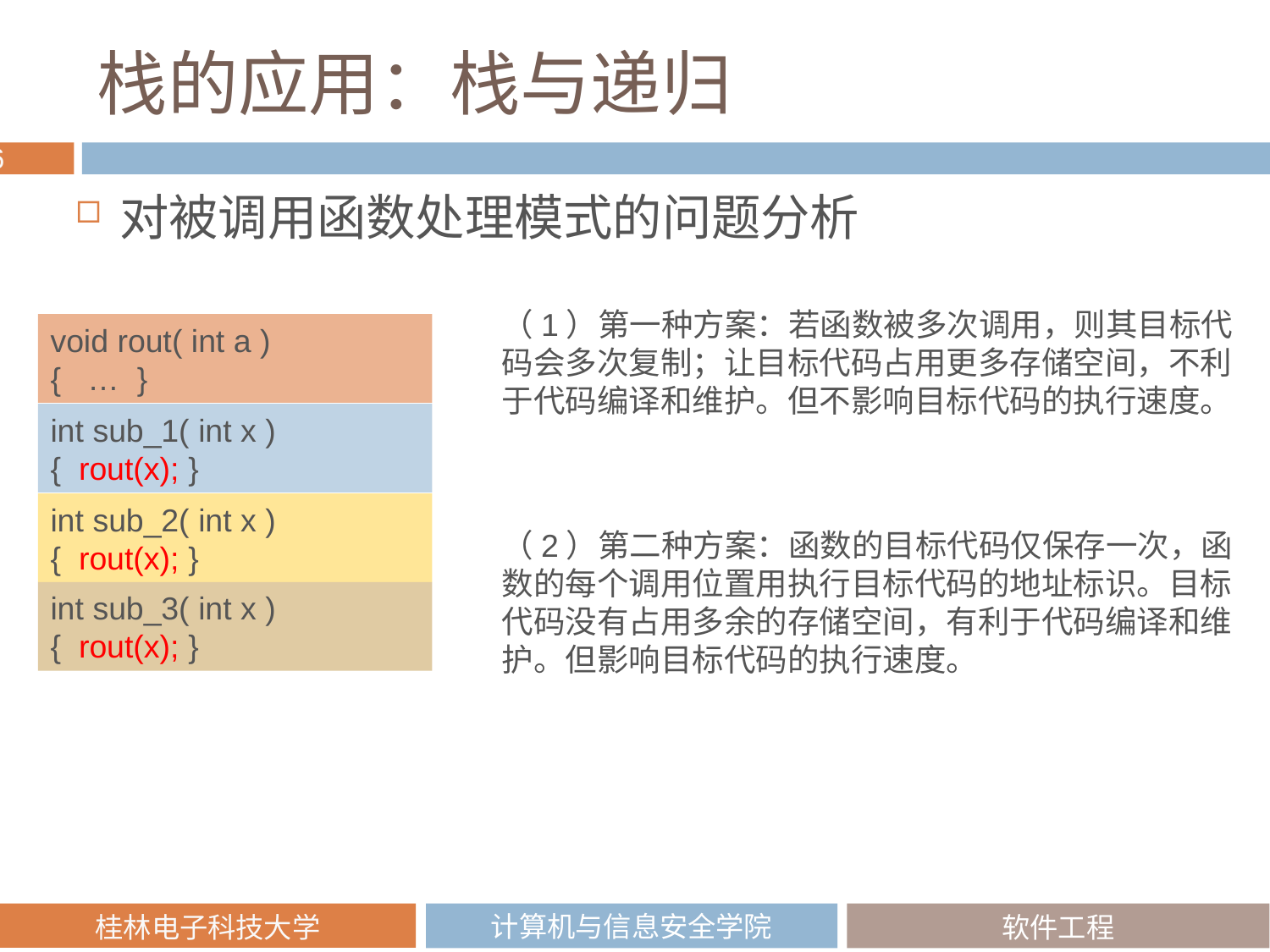

# 栈的应用：栈与递归
对被调用函数处理模式的问题分析
（1）第一种方案：若函数被多次调用，则其目标代码会多次复制；让目标代码占用更多存储空间，不利于代码编译和维护。但不影响目标代码的执行速度。
void rout( int a )
{   …  }
int sub_1( int x )
{  rout(x); }
int sub_2( int x )
{  rout(x); }
（2）第二种方案：函数的目标代码仅保存一次，函数的每个调用位置用执行目标代码的地址标识。目标代码没有占用多余的存储空间，有利于代码编译和维护。但影响目标代码的执行速度。
int sub_3( int x )
{  rout(x); }